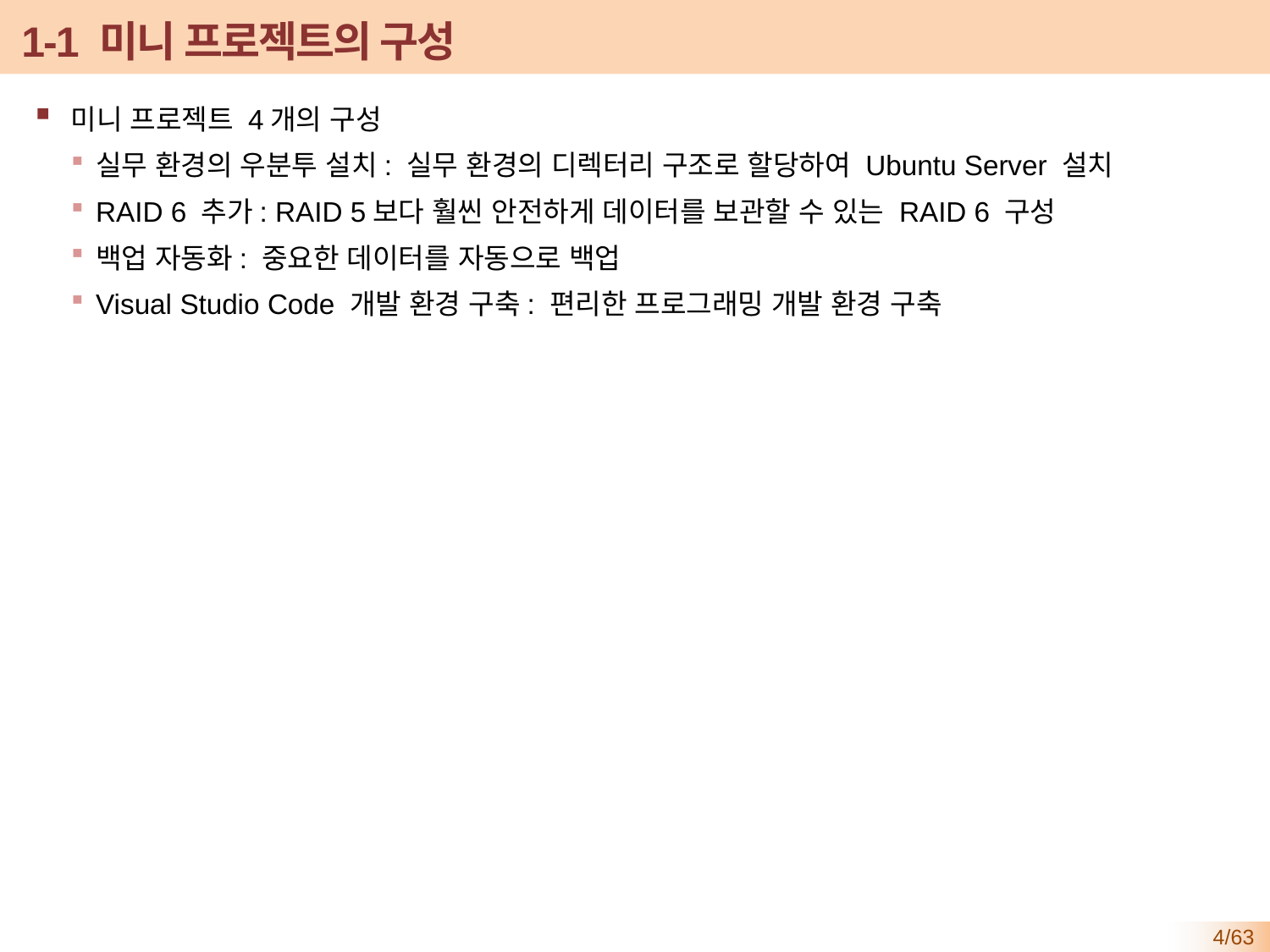

# 1-1 미니 프로젝트의 구성
미니 프로젝트 4개의 구성
실무 환경의 우분투 설치: 실무 환경의 디렉터리 구조로 할당하여 Ubuntu Server 설치
RAID 6 추가: RAID 5보다 훨씬 안전하게 데이터를 보관할 수 있는 RAID 6 구성
백업 자동화: 중요한 데이터를 자동으로 백업
Visual Studio Code 개발 환경 구축: 편리한 프로그래밍 개발 환경 구축